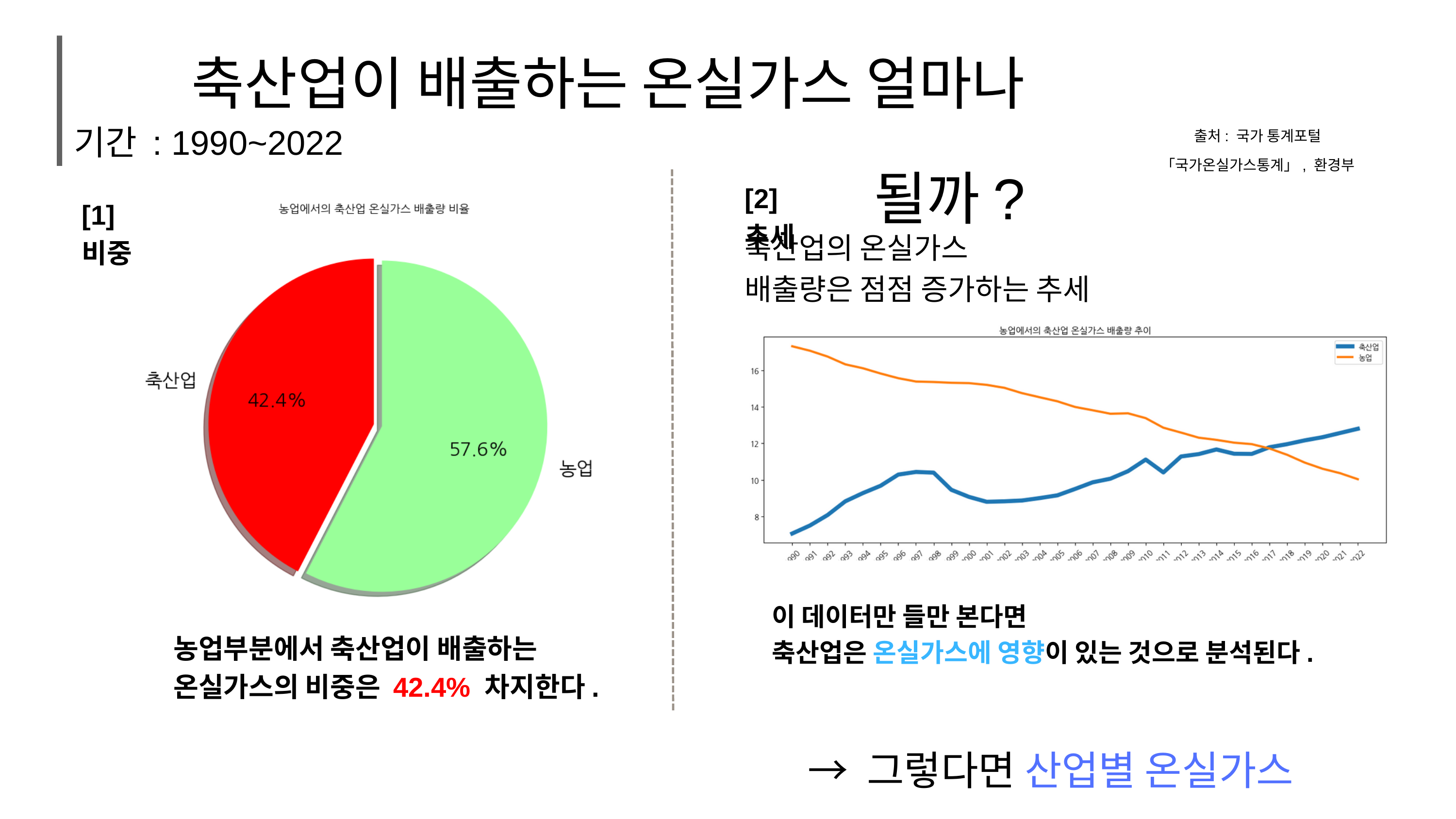

축산업이 배출하는 온실가스 얼마나 될까?

기간 : 1990~2022
출처: 국가 통계포털
「국가온실가스통계」, 환경부

[2] 추세
[1] 비중

축산업의 온실가스
배출량은 점점 증가하는 추세

이 데이터만 들만 본다면
축산업은 온실가스에 영향이 있는 것으로 분석된다.
농업부분에서 축산업이 배출하는
온실가스의 비중은 42.4% 차지한다.
→ 그렇다면 산업별 온실가스 배출량은?